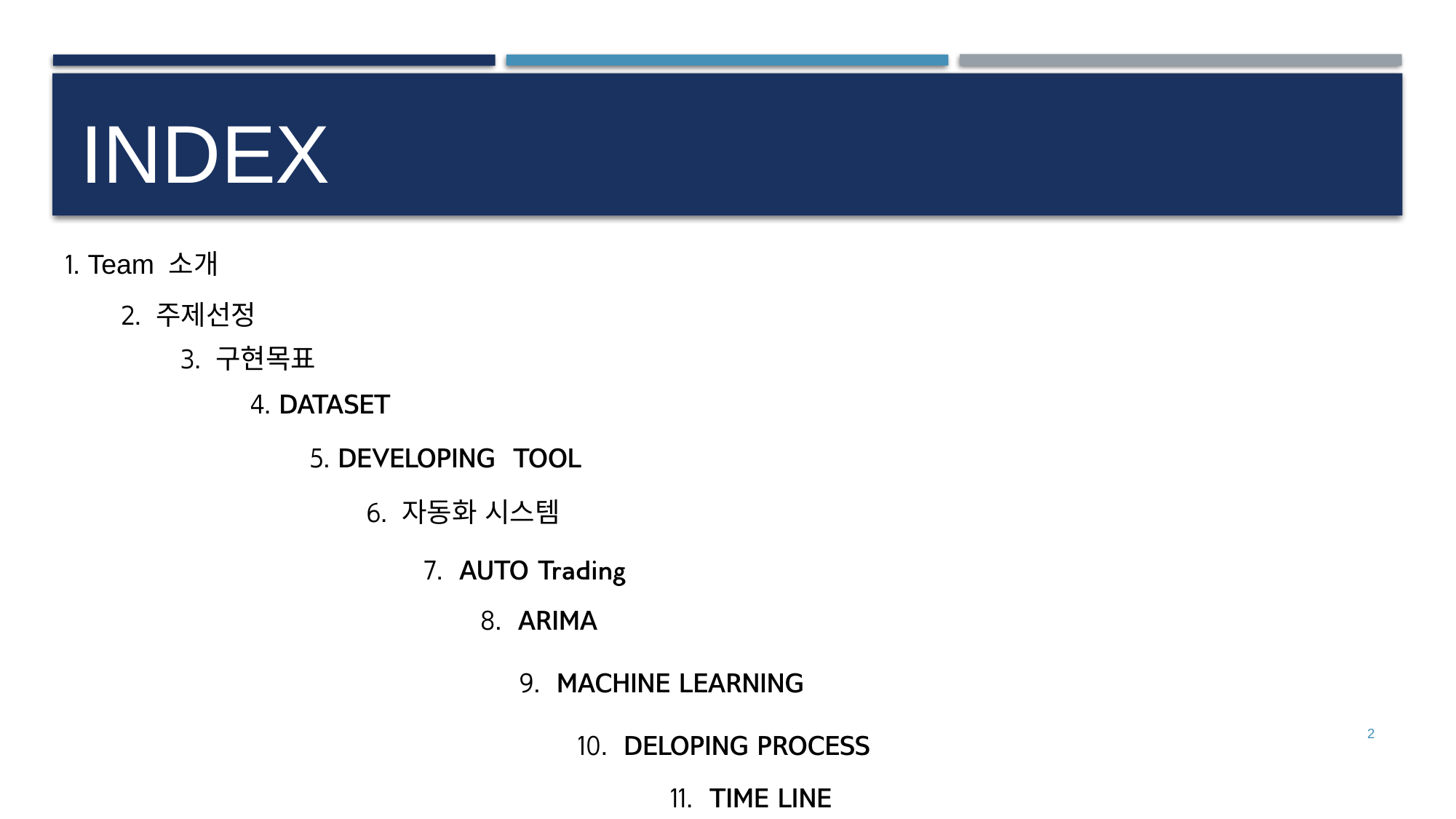

# INDEX
1. Team 소개
2. 주제선정
3. 구현목표
4. DATASET
5. DEVELOPING  TOOL
6. 자동화 시스템
7.  AUTO Trading
8.  ARIMA
9.  MACHINE LEARNING
2
10.  DELOPING PROCESS
11.  TIME LINE